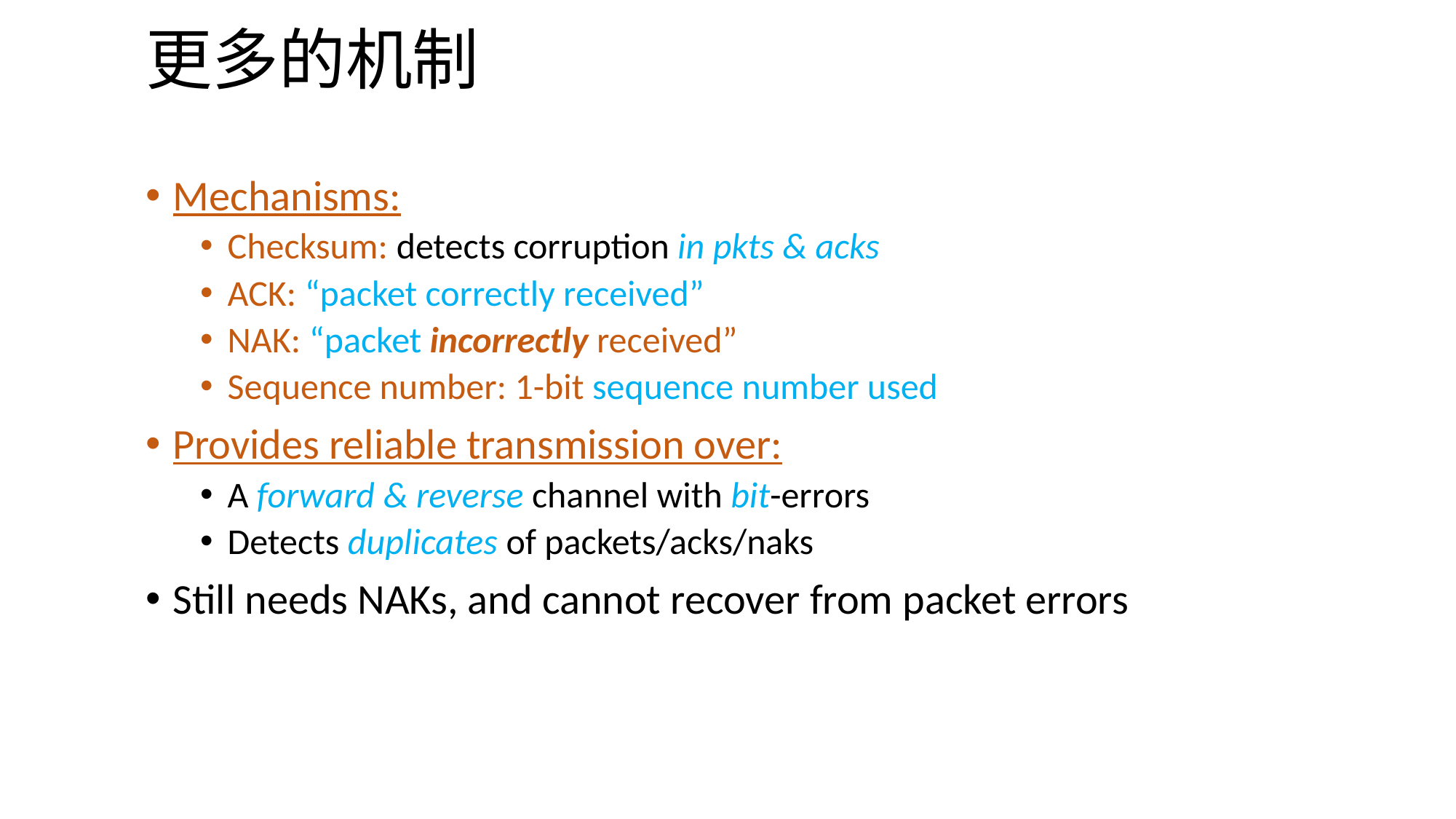

# 更多的机制
Mechanisms:
Checksum: detects corruption in pkts & acks
ACK: “packet correctly received”
NAK: “packet incorrectly received”
Sequence number: 1-bit sequence number used
Provides reliable transmission over:
A forward & reverse channel with bit-errors
Detects duplicates of packets/acks/naks
Still needs NAKs, and cannot recover from packet errors
12